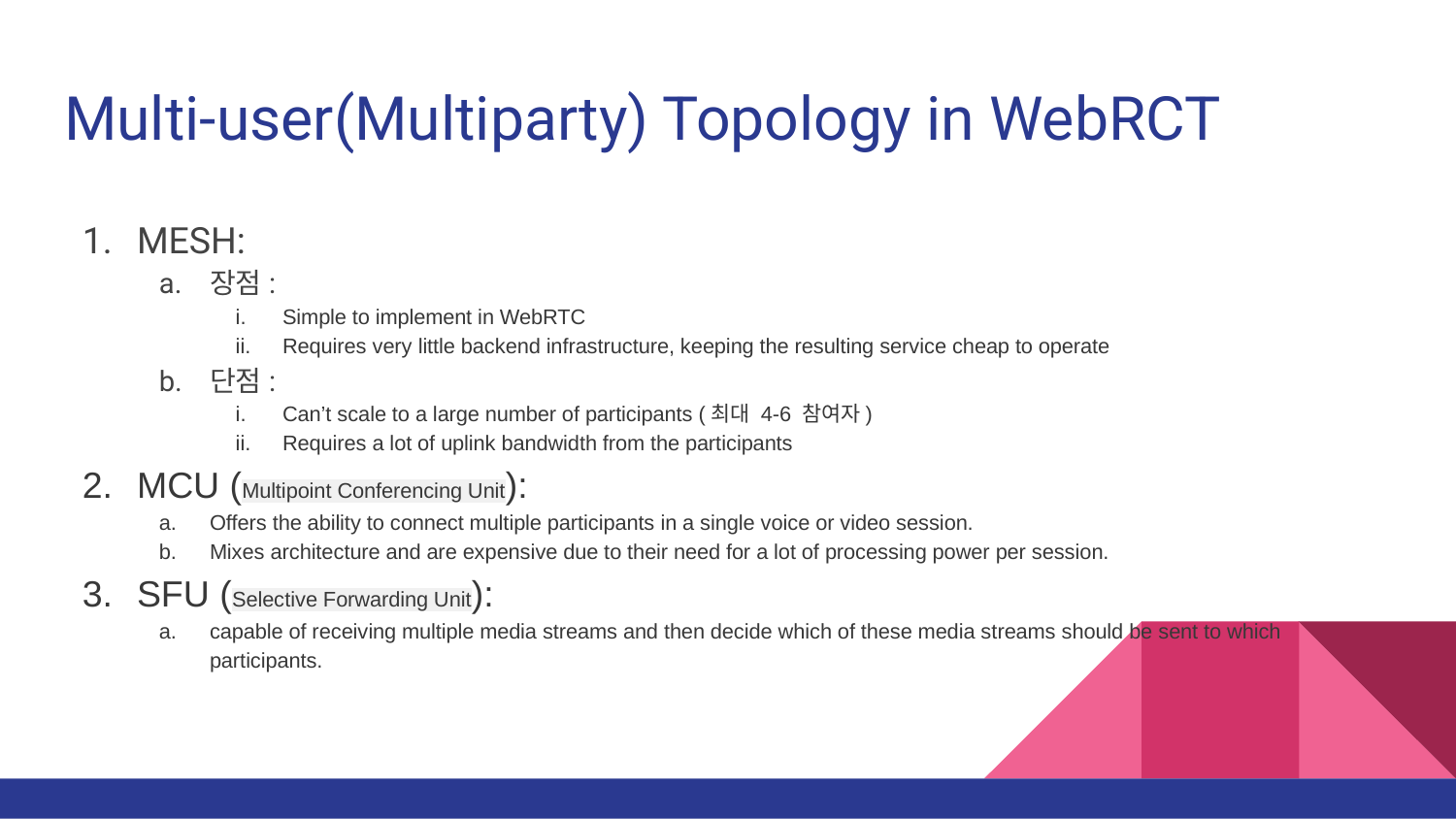

# Multi-user(Multiparty) Topology in WebRCT
MESH:
장점:
Simple to implement in WebRTC
Requires very little backend infrastructure, keeping the resulting service cheap to operate
단점:
Can’t scale to a large number of participants (최대 4-6 참여자)
Requires a lot of uplink bandwidth from the participants
MCU (Multipoint Conferencing Unit):
Offers the ability to connect multiple participants in a single voice or video session.
Mixes architecture and are expensive due to their need for a lot of processing power per session.
SFU (Selective Forwarding Unit):
capable of receiving multiple media streams and then decide which of these media streams should be sent to which participants.